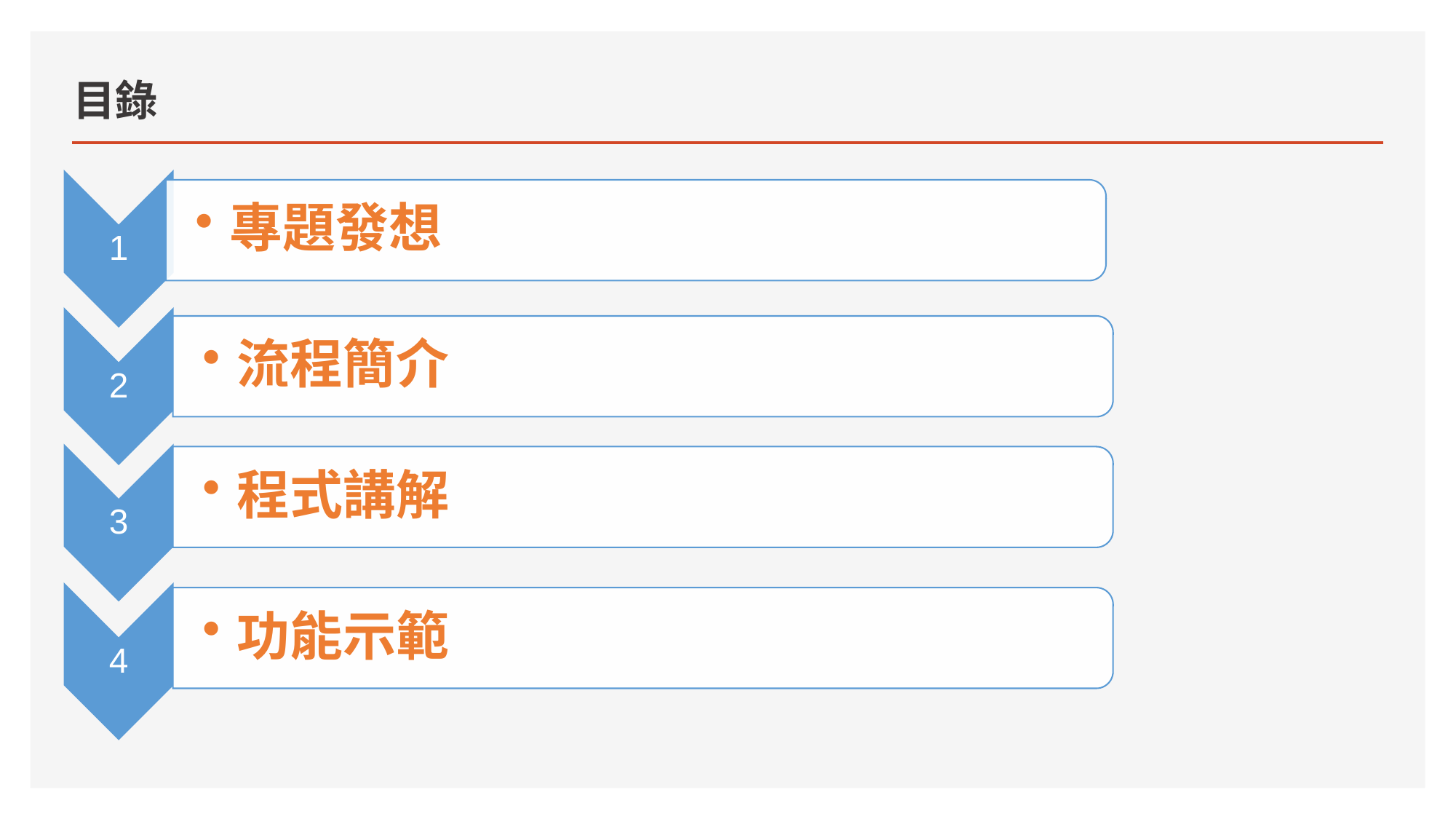

# 目錄
1
專題發想
2
流程簡介
3
程式講解
4
功能示範